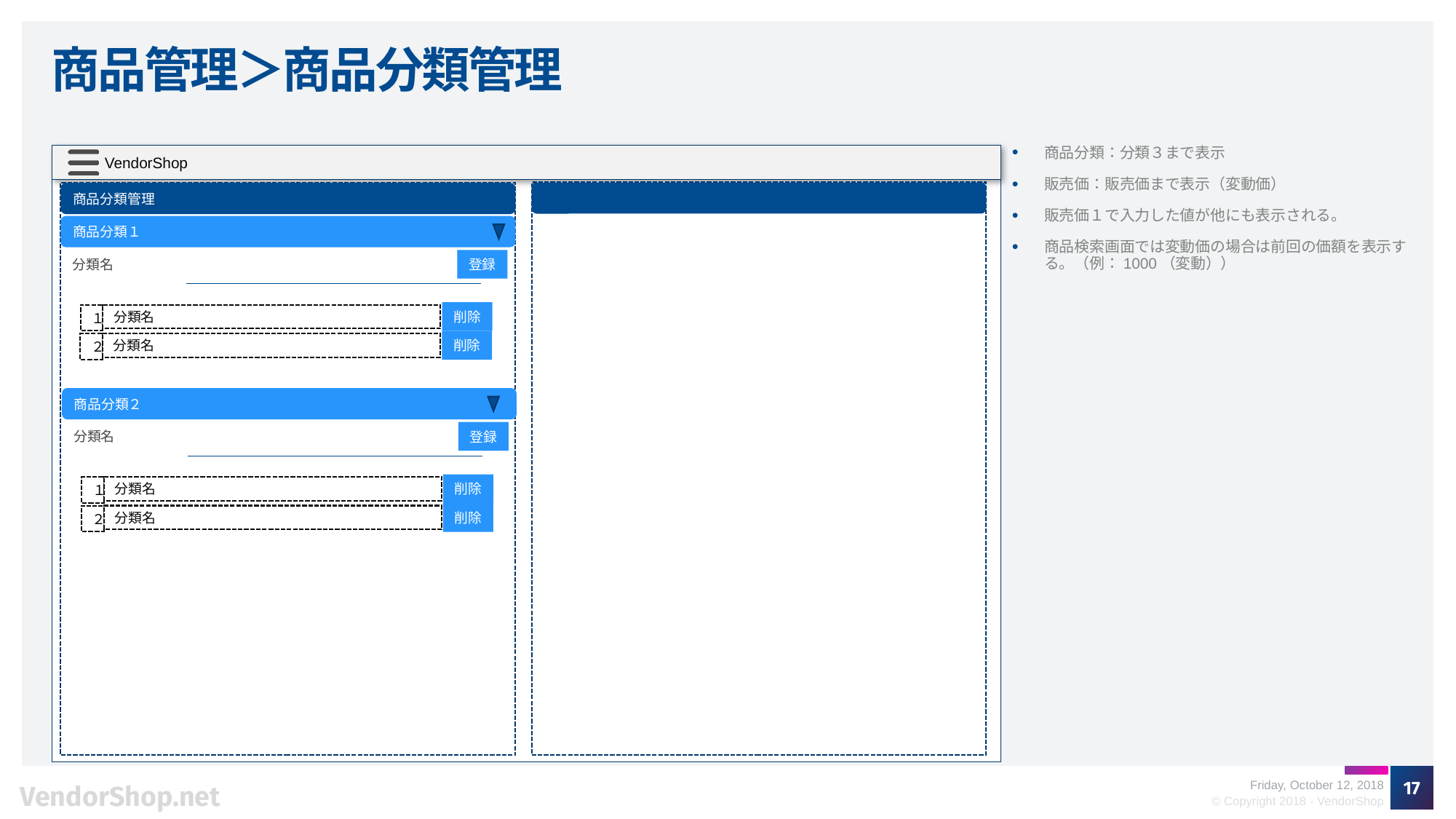

# 商品管理＞商品分類管理
商品分類：分類３まで表示
販売価：販売価まで表示（変動価）
販売価１で入力した値が他にも表示される。
商品検索画面では変動価の場合は前回の価額を表示する。（例：1000（変動））

商品分類管理
商品分類１

登録
分類名
削除
１
分類名
削除
２
分類名
商品分類２

登録
分類名
削除
１
分類名
削除
２
分類名
17
Friday, October 12, 2018
© Copyright 2018 - VendorShop